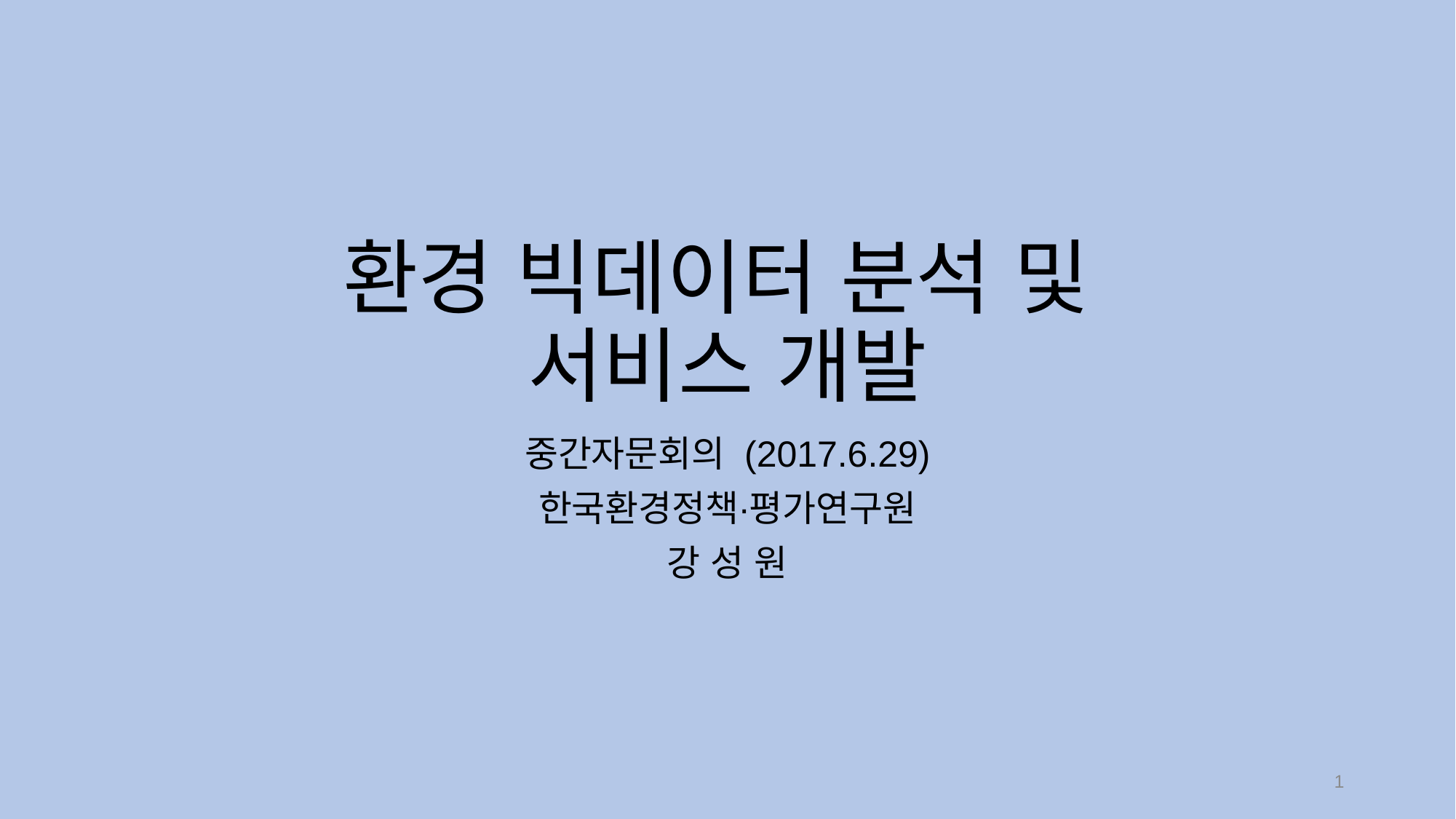

# 환경 빅데이터 분석 및 서비스 개발
중간자문회의 (2017.6.29)
한국환경정책∙평가연구원
강 성 원
1